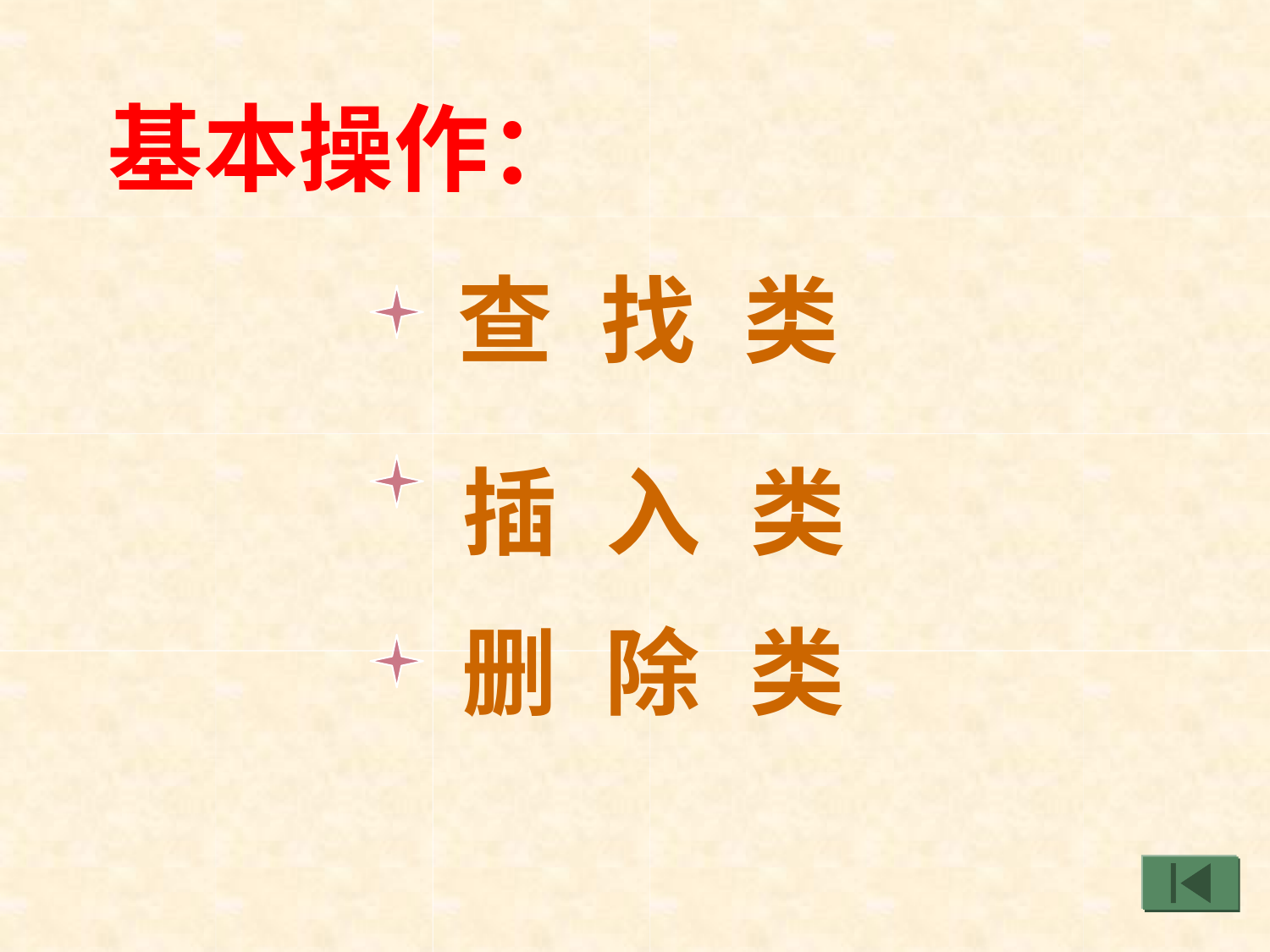

# 基本操作：
| 查 | 找 | 类 |
| --- | --- | --- |
| 插 | 入 | 类 |
| 删 | 除 | 类 |